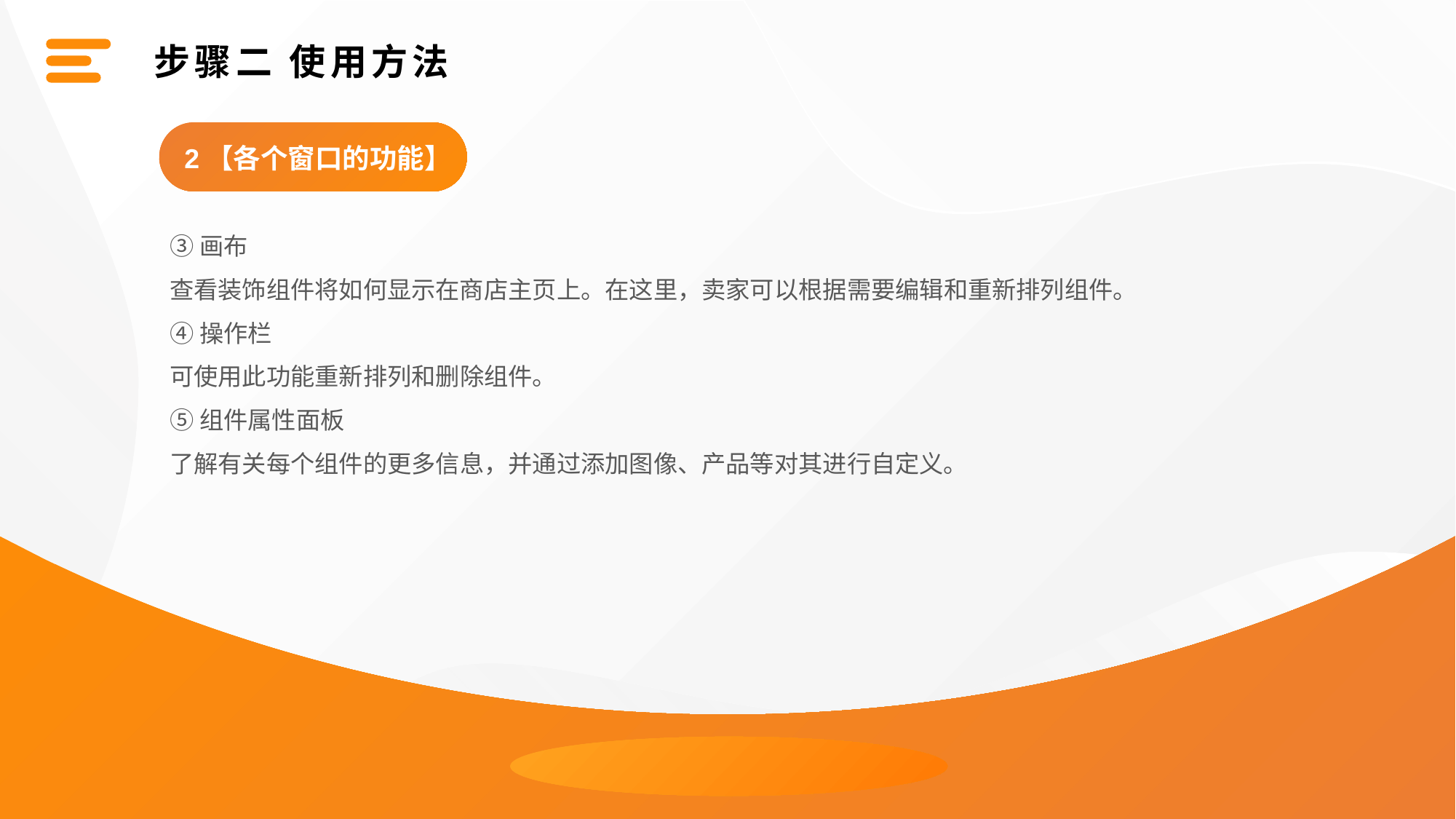

步骤二 使用方法

2【各个窗口的功能】
③画布
查看装饰组件将如何显示在商店主页上。在这里，卖家可以根据需要编辑和重新排列组件。
④操作栏
可使用此功能重新排列和删除组件。
⑤组件属性面板
了解有关每个组件的更多信息，并通过添加图像、产品等对其进行自定义。